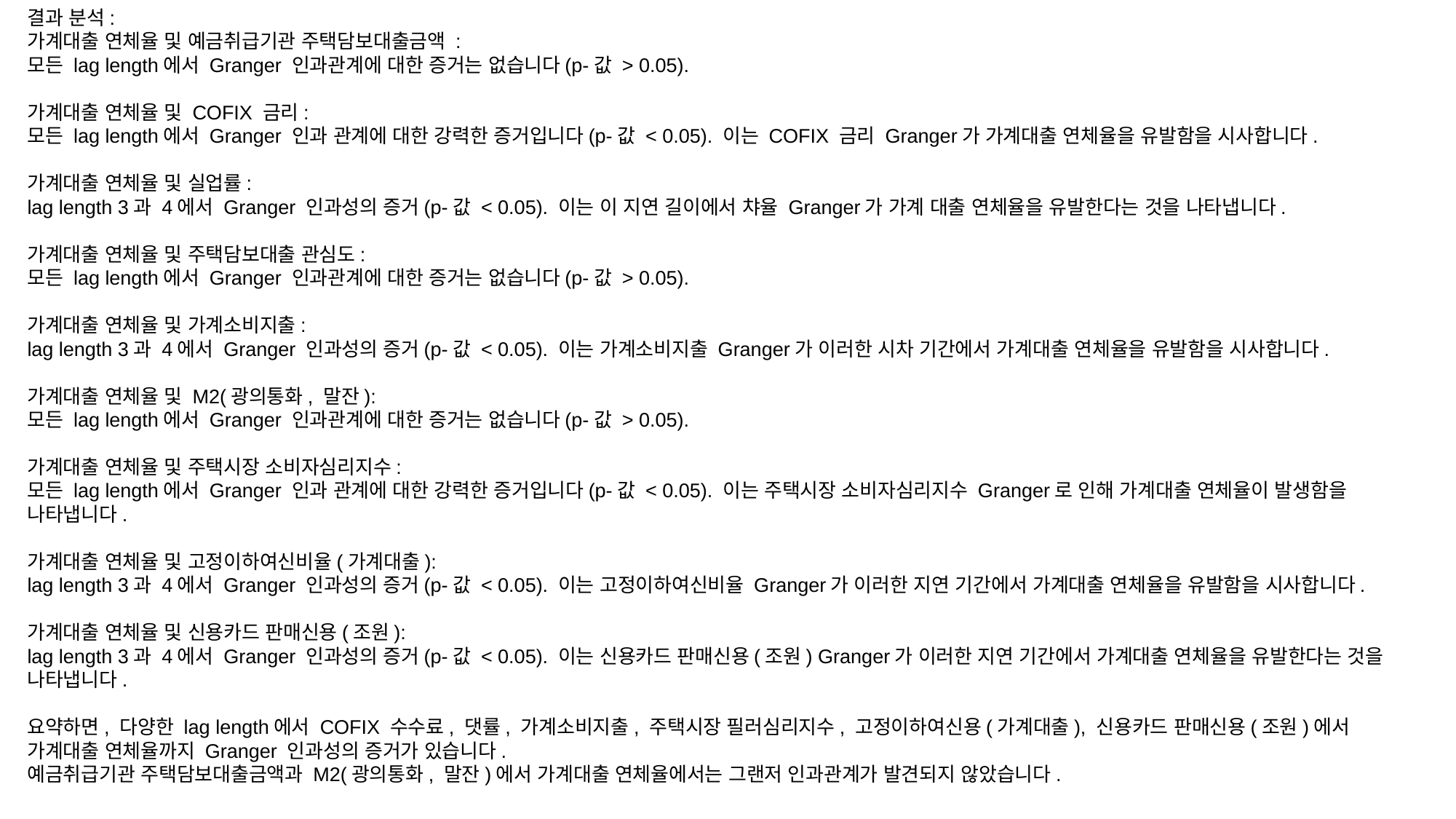

결과 분석:
가계대출 연체율 및 예금취급기관 주택담보대출금액 :
모든 lag length에서 Granger 인과관계에 대한 증거는 없습니다(p-값 > 0.05).

가계대출 연체율 및 COFIX 금리:
모든 lag length에서 Granger 인과 관계에 대한 강력한 증거입니다(p-값 < 0.05). 이는 COFIX 금리 Granger가 가계대출 연체율을 유발함을 시사합니다.

가계대출 연체율 및 실업률:
lag length 3과 4에서 Granger 인과성의 증거(p-값 < 0.05). 이는 이 지연 길이에서 챠율 Granger가 가계 대출 연체율을 유발한다는 것을 나타냅니다.

가계대출 연체율 및 주택담보대출 관심도:
모든 lag length에서 Granger 인과관계에 대한 증거는 없습니다(p-값 > 0.05).

가계대출 연체율 및 가계소비지출:
lag length 3과 4에서 Granger 인과성의 증거(p-값 < 0.05). 이는 가계소비지출 Granger가 이러한 시차 기간에서 가계대출 연체율을 유발함을 시사합니다.

가계대출 연체율 및 M2(광의통화, 말잔):
모든 lag length에서 Granger 인과관계에 대한 증거는 없습니다(p-값 > 0.05).

가계대출 연체율 및 주택시장 소비자심리지수:
모든 lag length에서 Granger 인과 관계에 대한 강력한 증거입니다(p-값 < 0.05). 이는 주택시장 소비자심리지수 Granger로 인해 가계대출 연체율이 발생함을 나타냅니다.

가계대출 연체율 및 고정이하여신비율(가계대출):
lag length 3과 4에서 Granger 인과성의 증거(p-값 < 0.05). 이는 고정이하여신비율 Granger가 이러한 지연 기간에서 가계대출 연체율을 유발함을 시사합니다.

가계대출 연체율 및 신용카드 판매신용(조원):
lag length 3과 4에서 Granger 인과성의 증거(p-값 < 0.05). 이는 신용카드 판매신용(조원) Granger가 이러한 지연 기간에서 가계대출 연체율을 유발한다는 것을 나타냅니다.

요약하면, 다양한 lag length에서 COFIX 수수료, 댓률, 가계소비지출, 주택시장 필러심리지수, 고정이하여신용(가계대출), 신용카드 판매신용(조원)에서 가계대출 연체율까지 Granger 인과성의 증거가 있습니다.
예금취급기관 주택담보대출금액과 M2(광의통화, 말잔)에서 가계대출 연체율에서는 그랜저 인과관계가 발견되지 않았습니다.